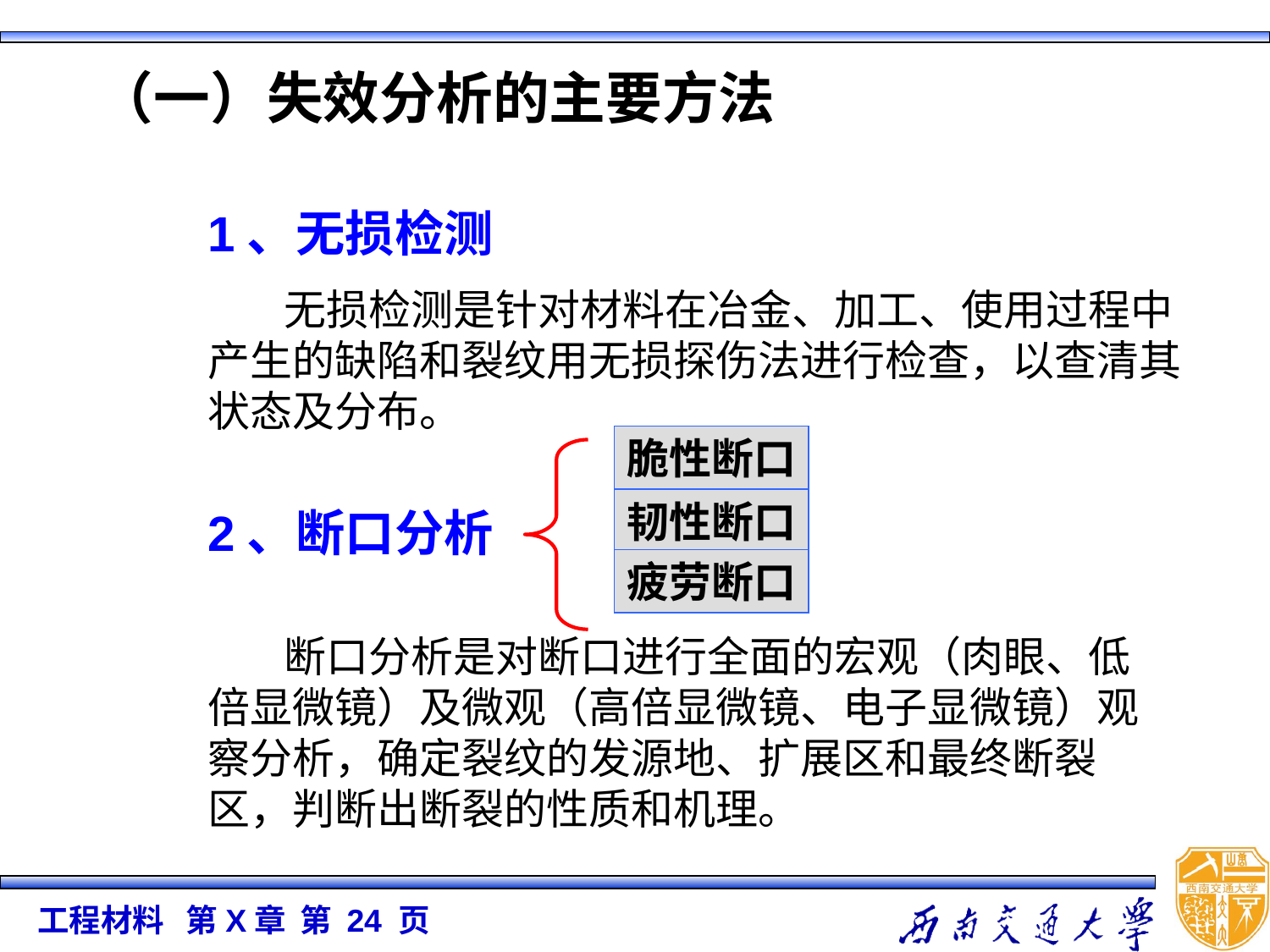

（一）失效分析的主要方法
1、无损检测
       无损检测是针对材料在冶金、加工、使用过程中产生的缺陷和裂纹用无损探伤法进行检查，以查清其状态及分布。

脆性断口

韧性断口
疲劳断口
2、断口分析

       断口分析是对断口进行全面的宏观（肉眼、低倍显微镜）及微观（高倍显微镜、电子显微镜）观察分析，确定裂纹的发源地、扩展区和最终断裂区，判断出断裂的性质和机理。